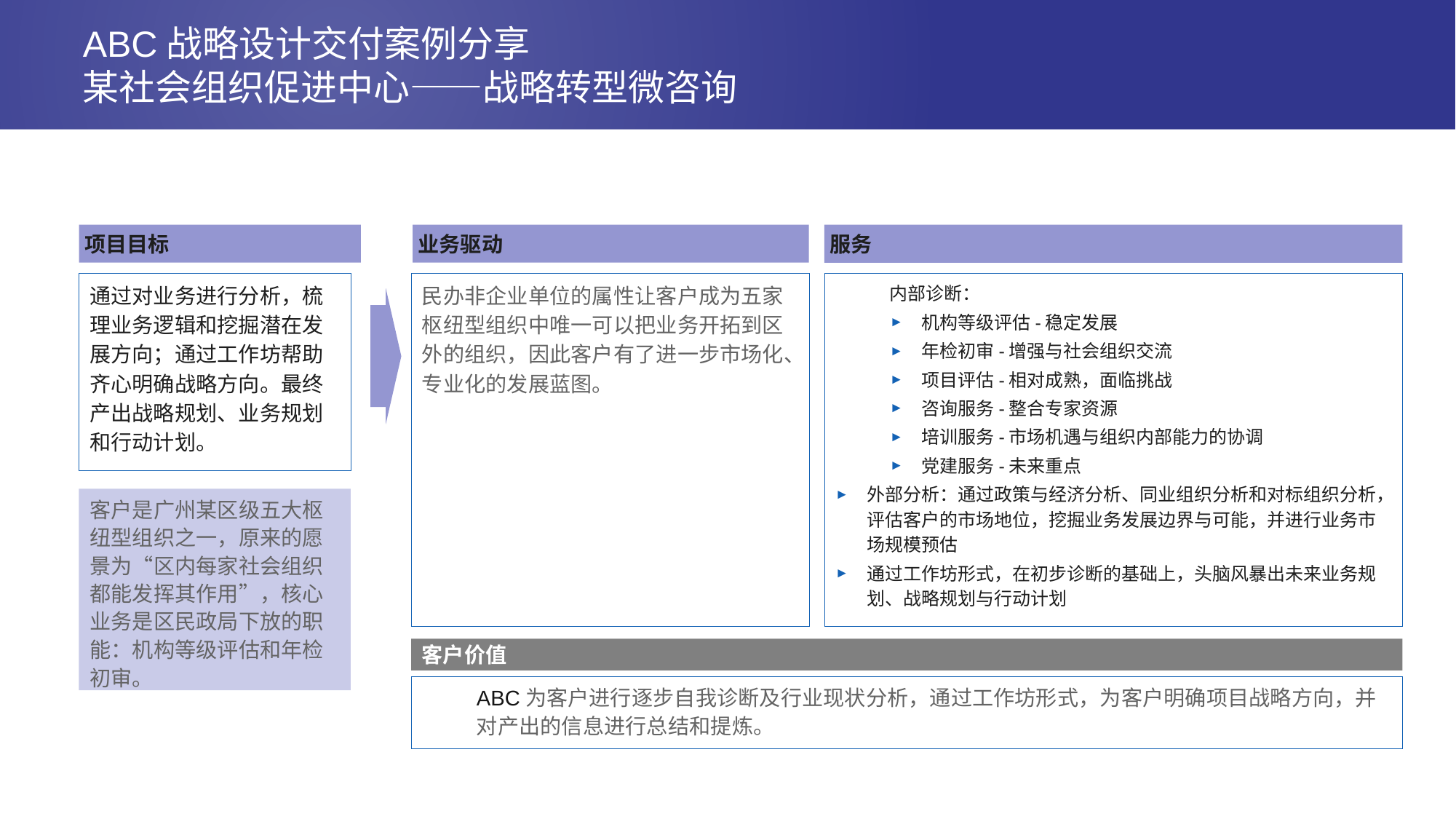

ABC战略设计交付案例分享
某社会组织促进中心——战略转型微咨询
项目目标
业务驱动
服务
通过对业务进行分析，梳理业务逻辑和挖掘潜在发展方向；通过工作坊帮助齐心明确战略方向。最终产出战略规划、业务规划和行动计划。
民办非企业单位的属性让客户成为五家枢纽型组织中唯一可以把业务开拓到区外的组织，因此客户有了进一步市场化、专业化的发展蓝图。

内部诊断：
机构等级评估-稳定发展
年检初审-增强与社会组织交流
项目评估-相对成熟，面临挑战
咨询服务-整合专家资源
培训服务-市场机遇与组织内部能力的协调
党建服务-未来重点
外部分析：通过政策与经济分析、同业组织分析和对标组织分析，评估客户的市场地位，挖掘业务发展边界与可能，并进行业务市场规模预估
通过工作坊形式，在初步诊断的基础上，头脑风暴出未来业务规划、战略规划与行动计划

客户是广州某区级五大枢纽型组织之一，原来的愿景为“区内每家社会组织都能发挥其作用”，核心业务是区民政局下放的职能：机构等级评估和年检初审。
客户价值
ABC为客户进行逐步自我诊断及行业现状分析，通过工作坊形式，为客户明确项目战略方向，并对产出的信息进行总结和提炼。